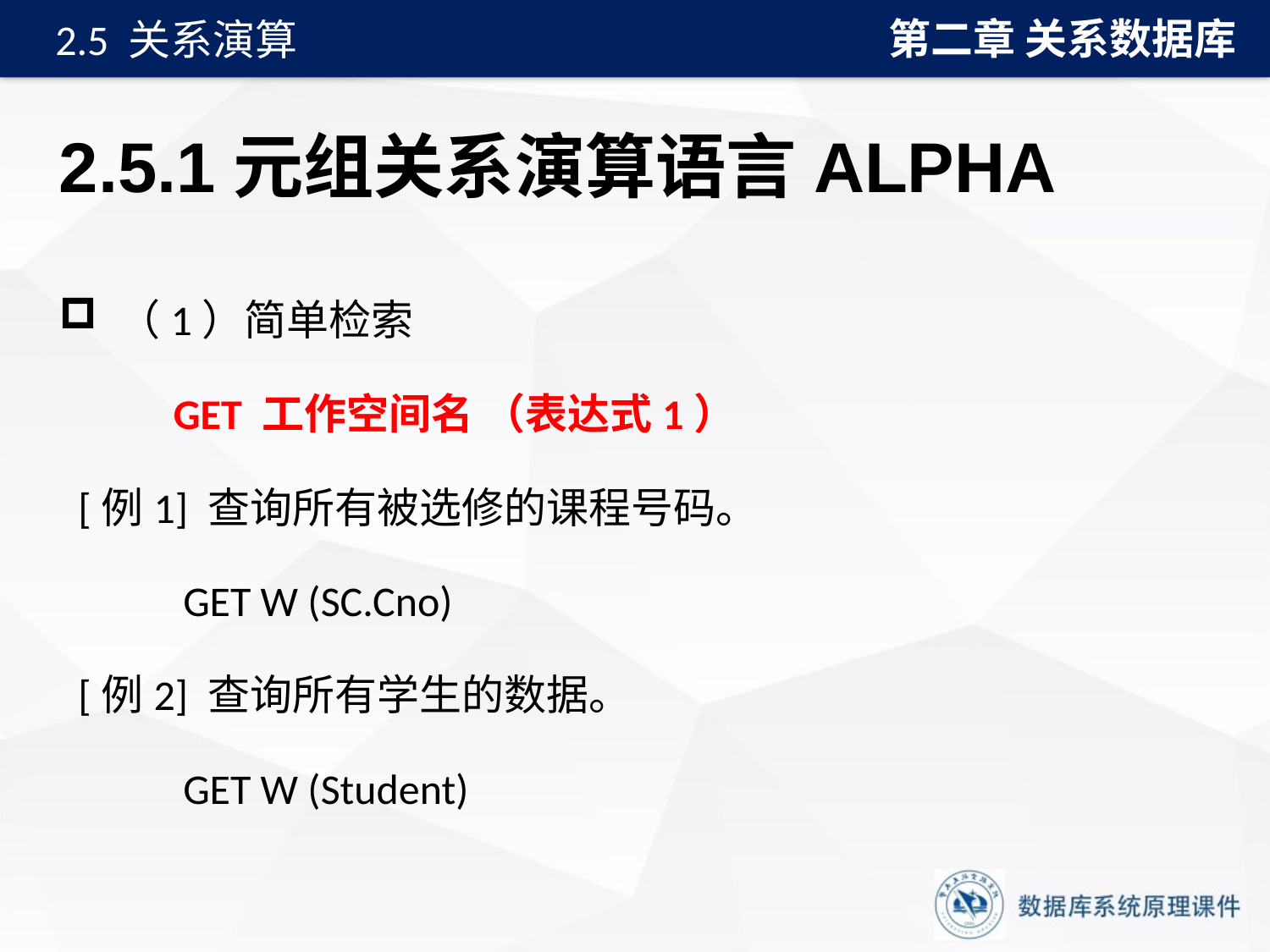

第二章 关系数据库
2.5 关系演算
# 2.5.1元组关系演算语言ALPHA
 （1）简单检索
            GET 工作空间名 （表达式1）
  [例1] 查询所有被选修的课程号码。
             GET W (SC.Cno)
  [例2] 查询所有学生的数据。
             GET W (Student)